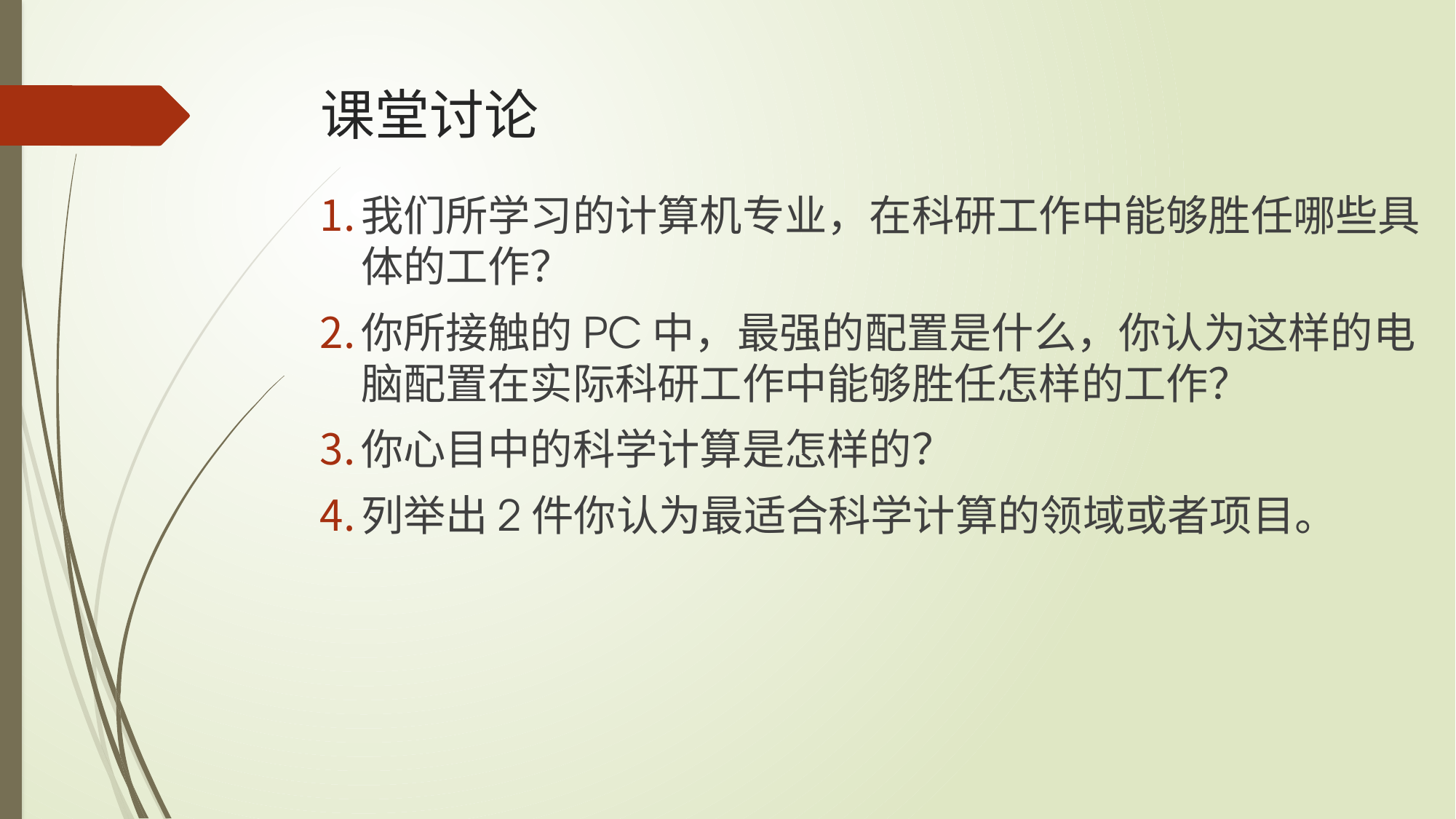

# 课堂讨论
我们所学习的计算机专业，在科研工作中能够胜任哪些具体的工作？
你所接触的PC中，最强的配置是什么，你认为这样的电脑配置在实际科研工作中能够胜任怎样的工作？
你心目中的科学计算是怎样的？
列举出2件你认为最适合科学计算的领域或者项目。